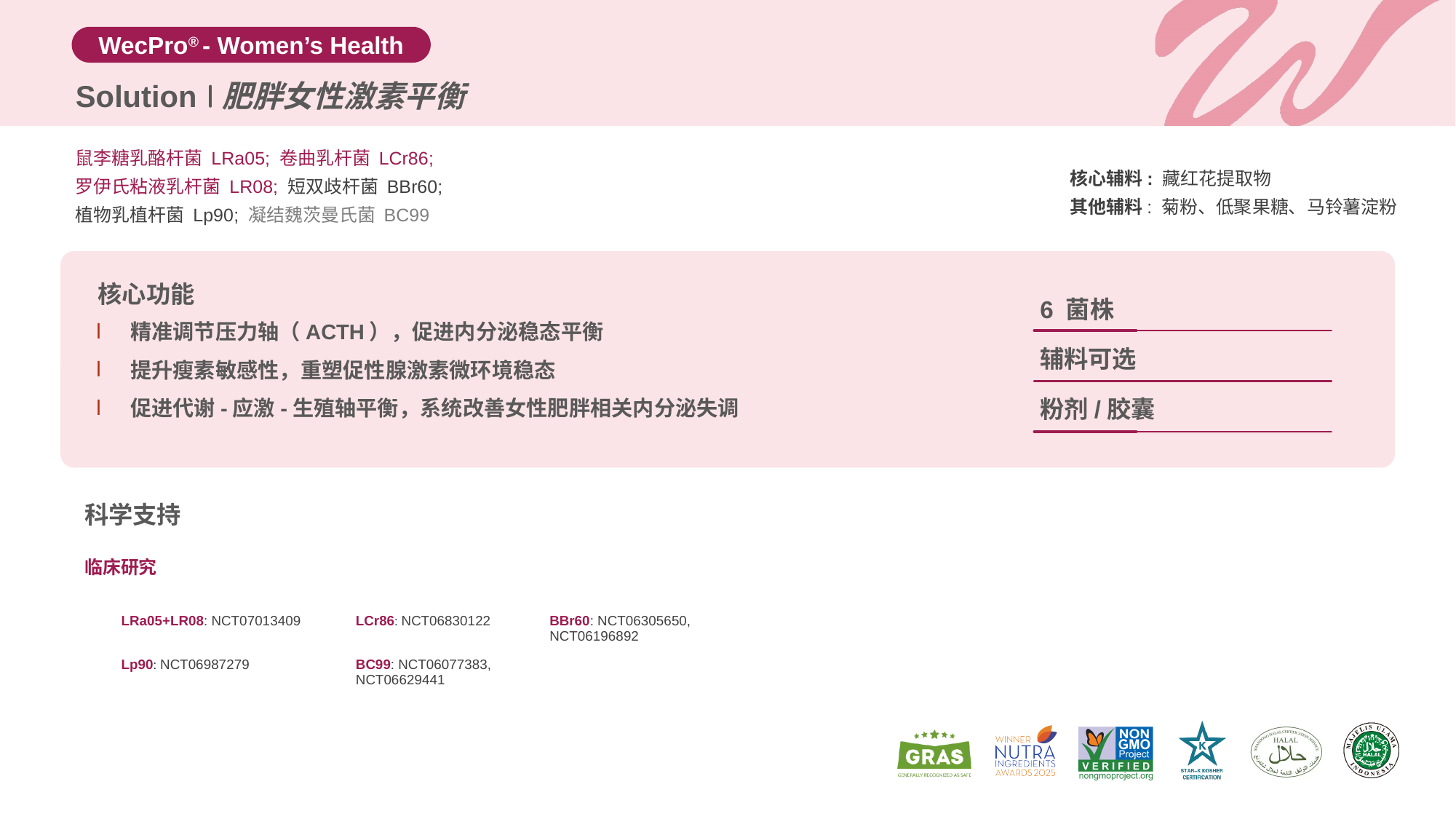

Solution
肥胖女性激素平衡
鼠李糖乳酪杆菌 LRa05; 卷曲乳杆菌 LCr86;
罗伊氏粘液乳杆菌 LR08; 短双歧杆菌 BBr60;
植物乳植杆菌 Lp90; 凝结魏茨曼氏菌 BC99
核心辅料: 藏红花提取物
其他辅料: 菊粉、低聚果糖、马铃薯淀粉

核心功能
6 菌株
精准调节压力轴（ACTH），促进内分泌稳态平衡
提升瘦素敏感性，重塑促性腺激素微环境稳态
促进代谢-应激-生殖轴平衡，系统改善女性肥胖相关内分泌失调
辅料可选
粉剂/胶囊
科学支持
临床研究
| LRa05+LR08: NCT07013409 | LCr86: NCT06830122 | BBr60: NCT06305650, NCT06196892 |
| --- | --- | --- |
| Lp90: NCT06987279 | BC99: NCT06077383, NCT06629441 |  |